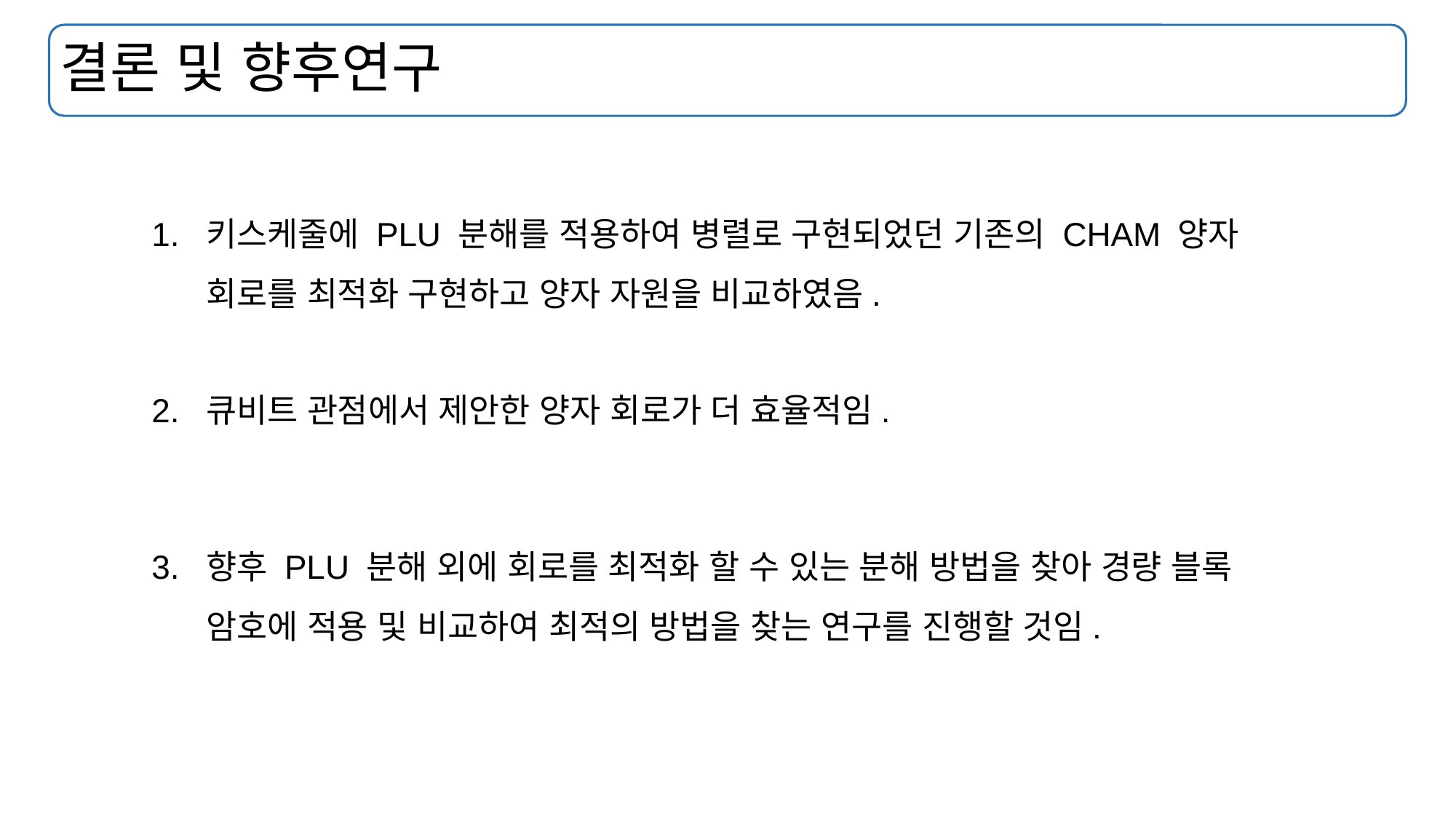

# 결론 및 향후연구
키스케줄에 PLU 분해를 적용하여 병렬로 구현되었던 기존의 CHAM 양자 회로를 최적화 구현하고 양자 자원을 비교하였음.
큐비트 관점에서 제안한 양자 회로가 더 효율적임.
향후 PLU 분해 외에 회로를 최적화 할 수 있는 분해 방법을 찾아 경량 블록 암호에 적용 및 비교하여 최적의 방법을 찾는 연구를 진행할 것임.